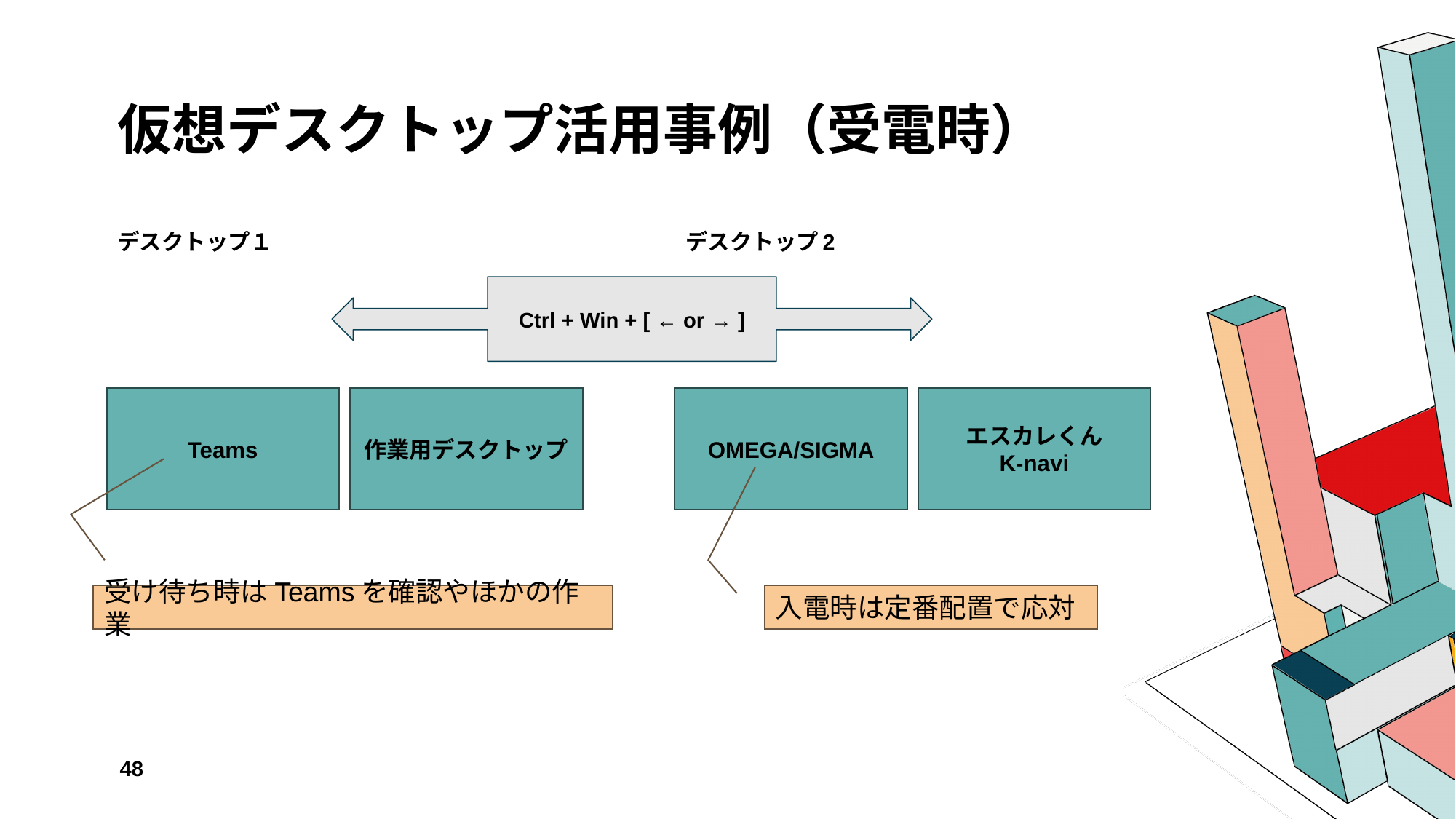

# 仮想デスクトップ活用事例（受電時）
デスクトップ１
デスクトップ2
Ctrl + Win + [ ← or → ]
Teams
作業用デスクトップ
OMEGA/SIGMA
エスカレくん
K-navi
受け待ち時はTeamsを確認やほかの作業
入電時は定番配置で応対
48